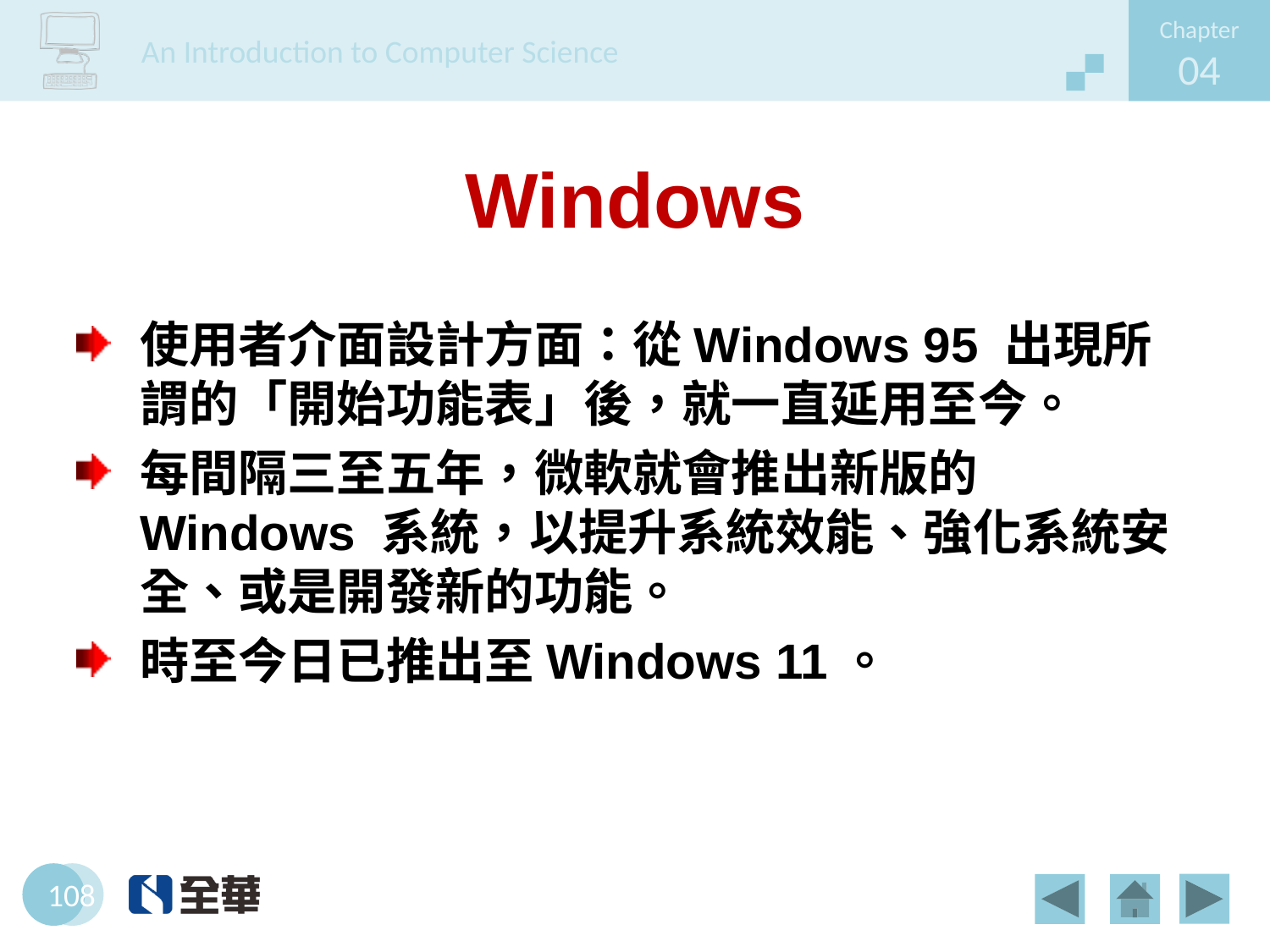

# Windows
使用者介面設計方面：從Windows 95 出現所謂的「開始功能表」後，就一直延用至今。
每間隔三至五年，微軟就會推出新版的Windows 系統，以提升系統效能、強化系統安全、或是開發新的功能。
時至今日已推出至Windows 11。